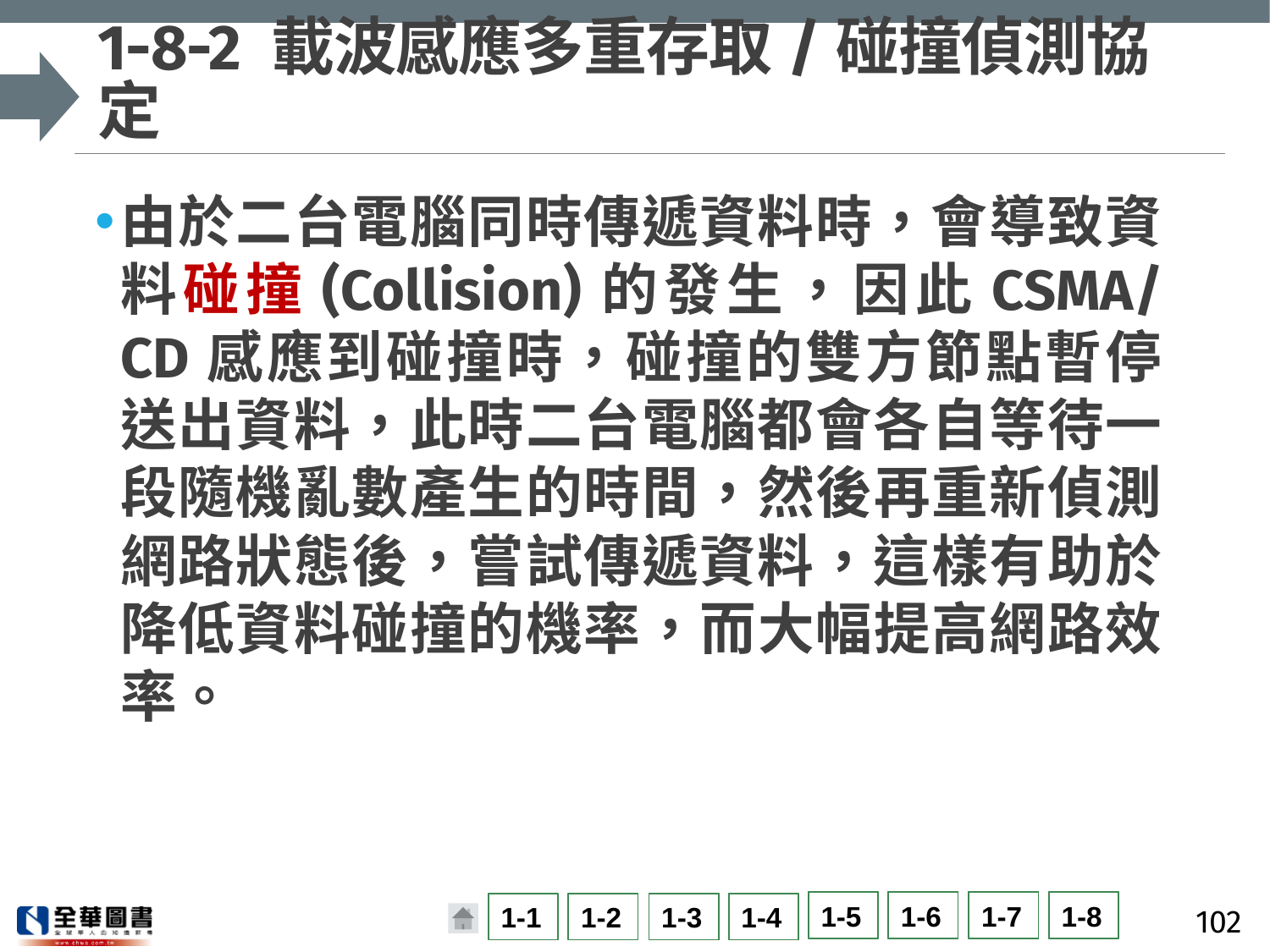

# 1-8-2 載波感應多重存取/碰撞偵測協定
由於二台電腦同時傳遞資料時，會導致資料碰撞(Collision)的發生，因此CSMA/CD感應到碰撞時，碰撞的雙方節點暫停送出資料，此時二台電腦都會各自等待一段隨機亂數產生的時間，然後再重新偵測網路狀態後，嘗試傳遞資料，這樣有助於降低資料碰撞的機率，而大幅提高網路效率。

102